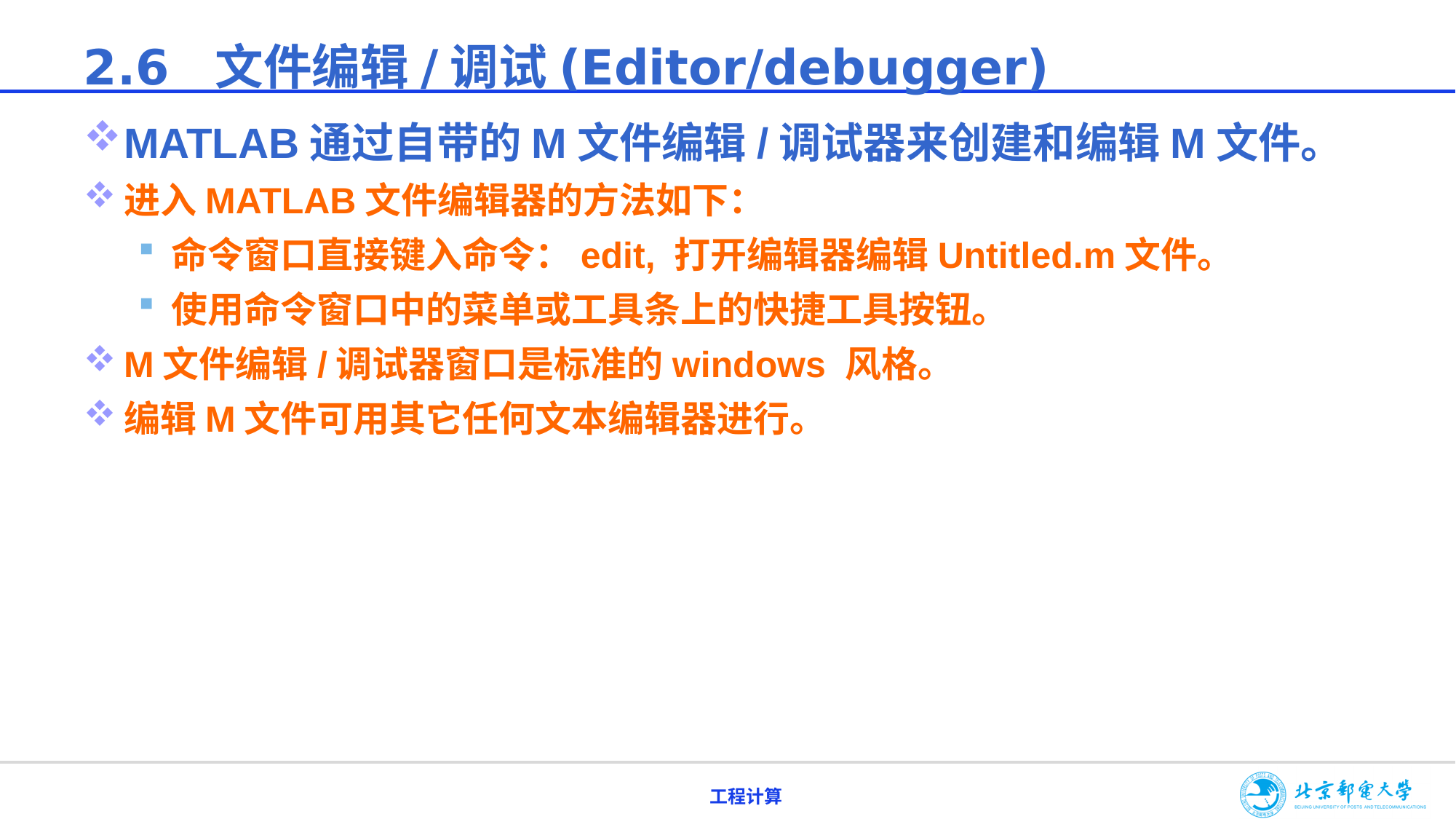

# 2.6  文件编辑/调试(Editor/debugger)
MATLAB通过自带的M文件编辑/调试器来创建和编辑M文件。
进入MATLAB文件编辑器的方法如下：
命令窗口直接键入命令：edit, 打开编辑器编辑Untitled.m文件。
使用命令窗口中的菜单或工具条上的快捷工具按钮。
M文件编辑/调试器窗口是标准的windows 风格。
编辑M文件可用其它任何文本编辑器进行。